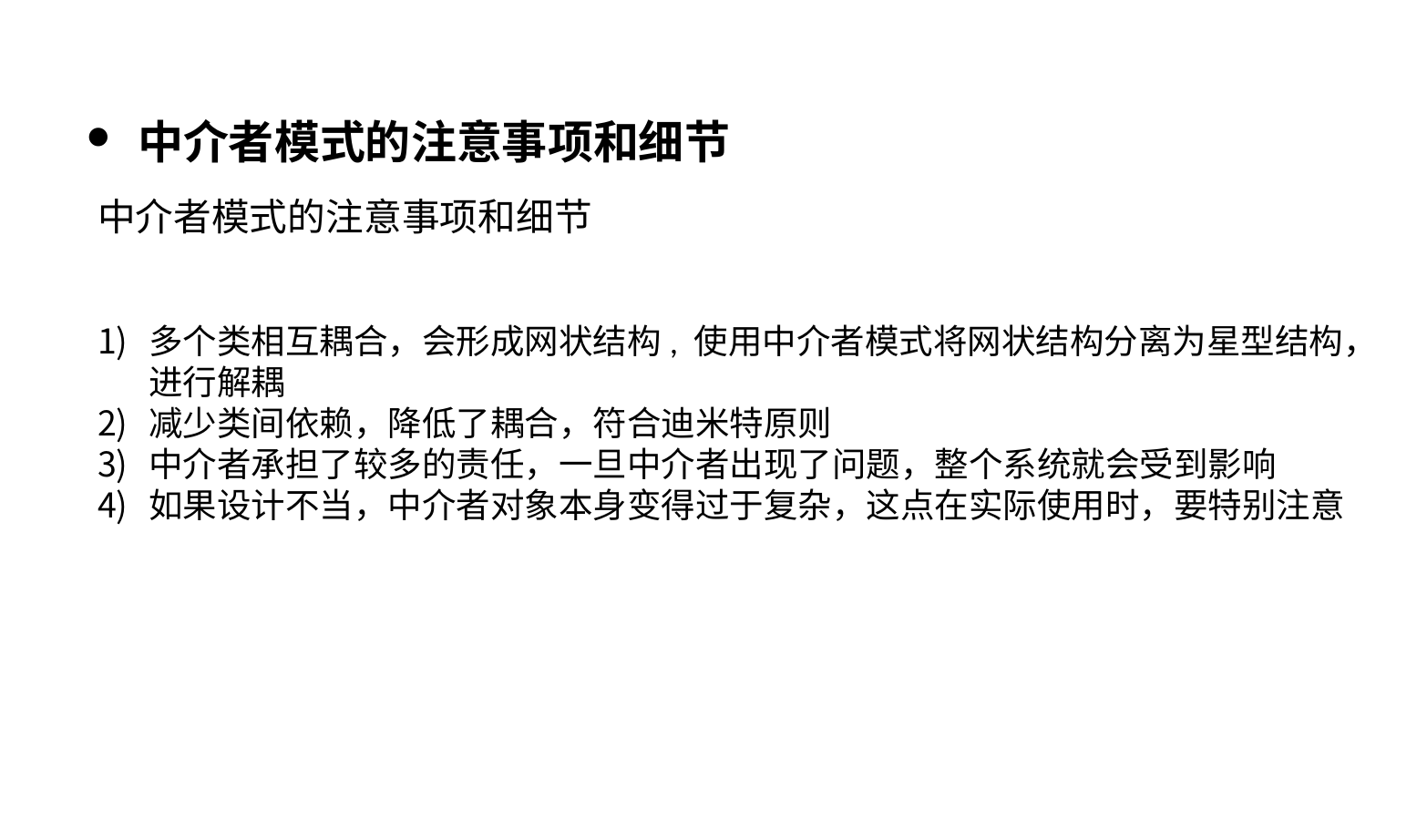

中介者模式的注意事项和细节

中介者模式的注意事项和细节

多个类相互耦合，会形成网状结构, 使用中介者模式将网状结构分离为星型结构，进行解耦
减少类间依赖，降低了耦合，符合迪米特原则
中介者承担了较多的责任，一旦中介者出现了问题，整个系统就会受到影响
如果设计不当，中介者对象本身变得过于复杂，这点在实际使用时，要特别注意